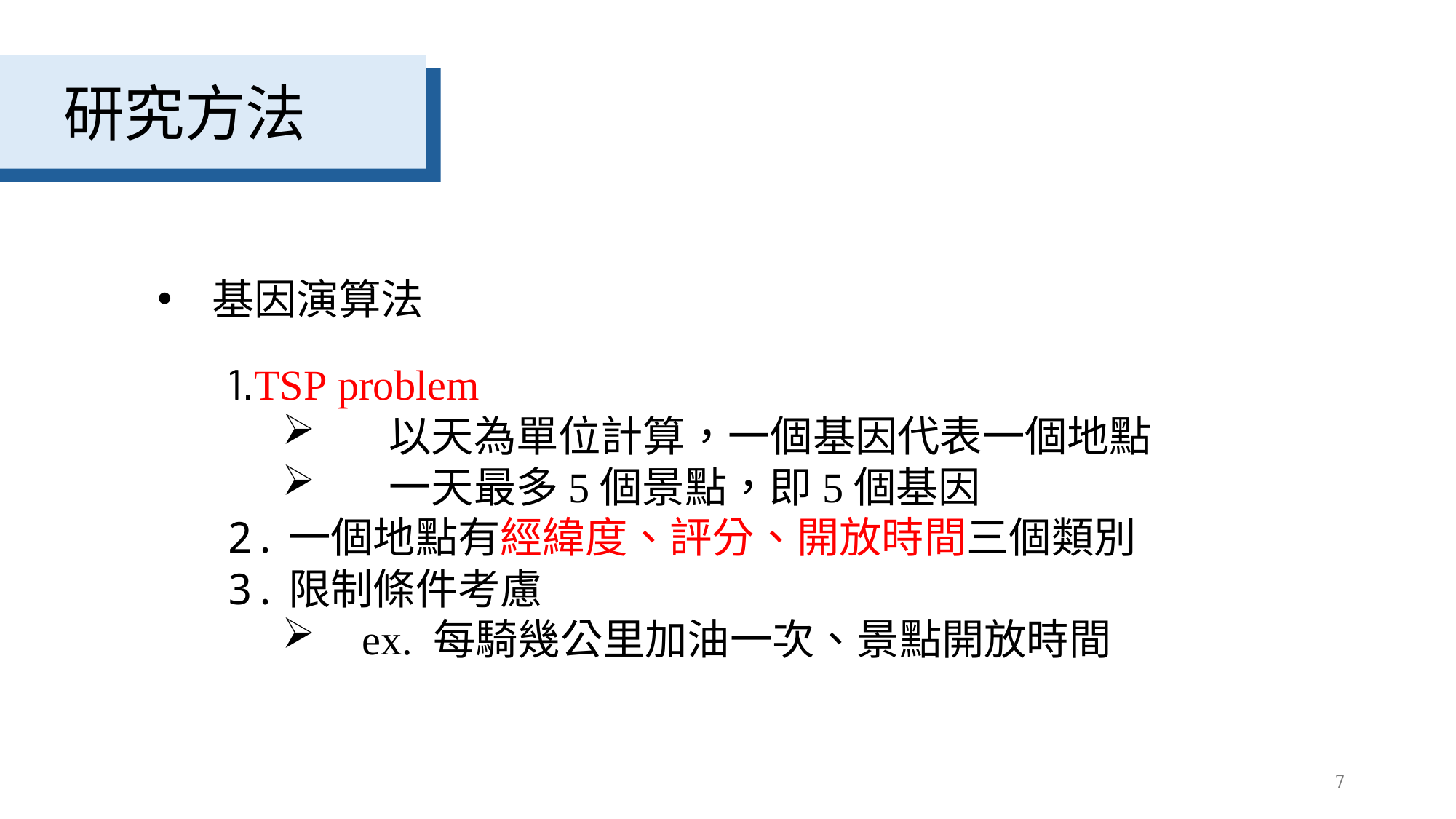

研究方法
基因演算法
1.TSP problem
 以天為單位計算，一個基因代表一個地點
 一天最多5個景點，即5個基因
2.一個地點有經緯度、評分、開放時間三個類別
3.限制條件考慮
 ex. 每騎幾公里加油一次、景點開放時間

7